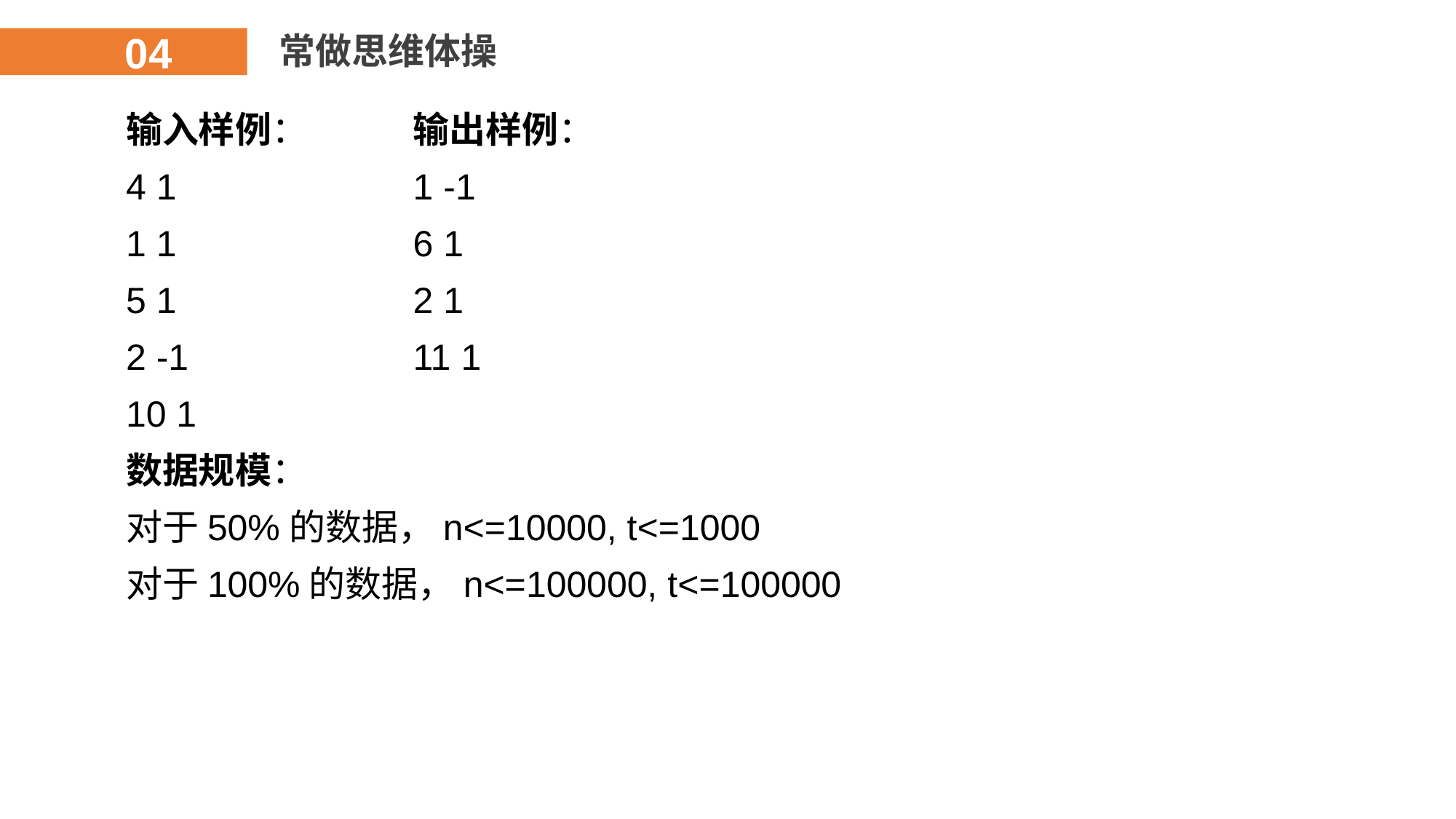

04
常做思维体操

输入样例：
4 1
1 1
5 1
2 -1
10 1
数据规模：
对于50%的数据，n<=10000, t<=1000
对于100%的数据，n<=100000, t<=100000
输出样例：
1 -1
6 1
2 1
11 1